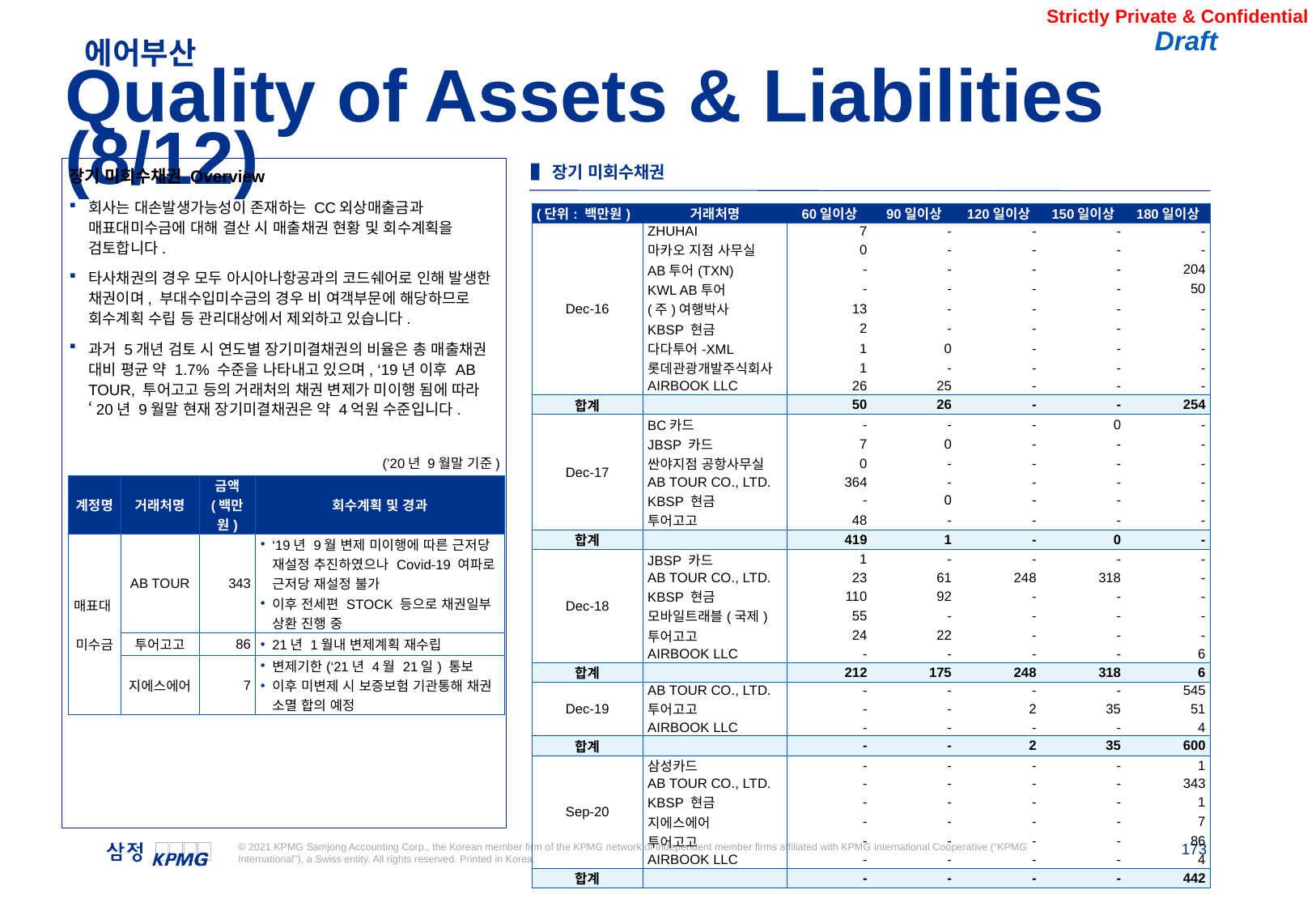

에어부산
Quality of Assets & Liabilities (8/12)
▌장기 미회수채권

장기 미회수채권 Overview
회사는 대손발생가능성이 존재하는 CC외상매출금과 매표대미수금에 대해 결산 시 매출채권 현황 및 회수계획을 검토합니다.
타사채권의 경우 모두 아시아나항공과의 코드쉐어로 인해 발생한 채권이며, 부대수입미수금의 경우 비 여객부문에 해당하므로 회수계획 수립 등 관리대상에서 제외하고 있습니다.
과거 5개년 검토 시 연도별 장기미결채권의 비율은 총 매출채권 대비 평균 약 1.7% 수준을 나타내고 있으며, ‘19년 이후 AB TOUR, 투어고고 등의 거래처의 채권 변제가 미이행 됨에 따라 ‘20년 9월말 현재 장기미결채권은 약 4억원 수준입니다.

| (단위: 백만원) | 거래처명 | 60일이상 | 90일이상 | 120일이상 | 150일이상 | 180일이상 |
| --- | --- | --- | --- | --- | --- | --- |
| Dec-16 | ZHUHAI | 7 | - | - | - | - |
|  | 마카오 지점 사무실 | 0 | - | - | - | - |
|  | AB투어(TXN) | - | - | - | - | 204 |
|  | KWL AB투어 | - | - | - | - | 50 |
|  | (주)여행박사 | 13 | - | - | - | - |
|  | KBSP 현금 | 2 | - | - | - | - |
|  | 다다투어-XML | 1 | 0 | - | - | - |
|  | 롯데관광개발주식회사 | 1 | - | - | - | - |
|  | AIRBOOK LLC | 26 | 25 | - | - | - |
| 합계 |  | 50 | 26 | - | - | 254 |
| Dec-17 | BC카드 | - | - | - | 0 | - |
|  | JBSP 카드 | 7 | 0 | - | - | - |
|  | 싼야지점 공항사무실 | 0 | - | - | - | - |
|  | AB TOUR CO., LTD. | 364 | - | - | - | - |
|  | KBSP 현금 | - | 0 | - | - | - |
|  | 투어고고 | 48 | - | - | - | - |
| 합계 |  | 419 | 1 | - | 0 | - |
| Dec-18 | JBSP 카드 | 1 | - | - | - | - |
|  | AB TOUR CO., LTD. | 23 | 61 | 248 | 318 | - |
|  | KBSP 현금 | 110 | 92 | - | - | - |
|  | 모바일트래블(국제) | 55 | - | - | - | - |
|  | 투어고고 | 24 | 22 | - | - | - |
|  | AIRBOOK LLC | - | - | - | - | 6 |
| 합계 |  | 212 | 175 | 248 | 318 | 6 |
| Dec-19 | AB TOUR CO., LTD. | - | - | - | - | 545 |
|  | 투어고고 | - | - | 2 | 35 | 51 |
|  | AIRBOOK LLC | - | - | - | - | 4 |
| 합계 |  | - | - | 2 | 35 | 600 |
| Sep-20 | 삼성카드 | - | - | - | - | 1 |
|  | AB TOUR CO., LTD. | - | - | - | - | 343 |
|  | KBSP 현금 | - | - | - | - | 1 |
|  | 지에스에어 | - | - | - | - | 7 |
|  | 투어고고 | - | - | - | - | 86 |
|  | AIRBOOK LLC | - | - | - | - | 4 |
| 합계 |  | - | - | - | - | 442 |
(’20년 9월말 기준)
| 계정명 | 거래처명 | 금액 (백만원) | 회수계획 및 경과 |
| --- | --- | --- | --- |
| 매표대 미수금 | AB TOUR | 343 | ‘19년 9월 변제 미이행에 따른 근저당 재설정 추진하였으나 Covid-19 여파로 근저당 재설정 불가 이후 전세편 STOCK 등으로 채권일부 상환 진행 중 |
|  | 투어고고 | 86 | 21년 1월내 변제계획 재수립 |
|  | 지에스에어 | 7 | 변제기한(‘21년 4월 21일) 통보 이후 미변제 시 보증보험 기관통해 채권 소멸 합의 예정 |